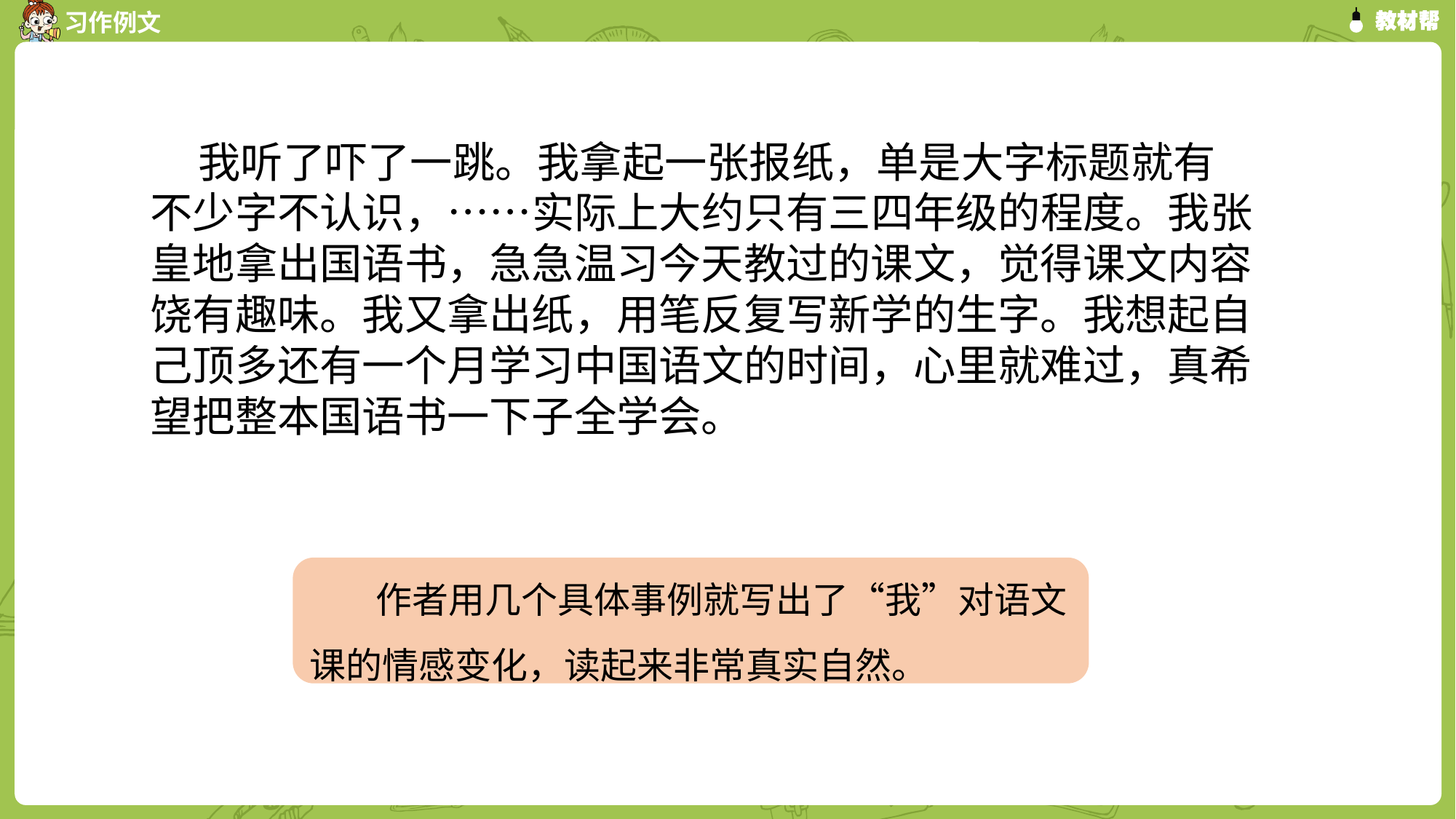

我听了吓了一跳。我拿起一张报纸，单是大字标题就有不少字不认识，……实际上大约只有三四年级的程度。我张皇地拿出国语书，急急温习今天教过的课文，觉得课文内容饶有趣味。我又拿出纸，用笔反复写新学的生字。我想起自己顶多还有一个月学习中国语文的时间，心里就难过，真希望把整本国语书一下子全学会。
       作者用几个具体事例就写出了“我”对语文课的情感变化，读起来非常真实自然。